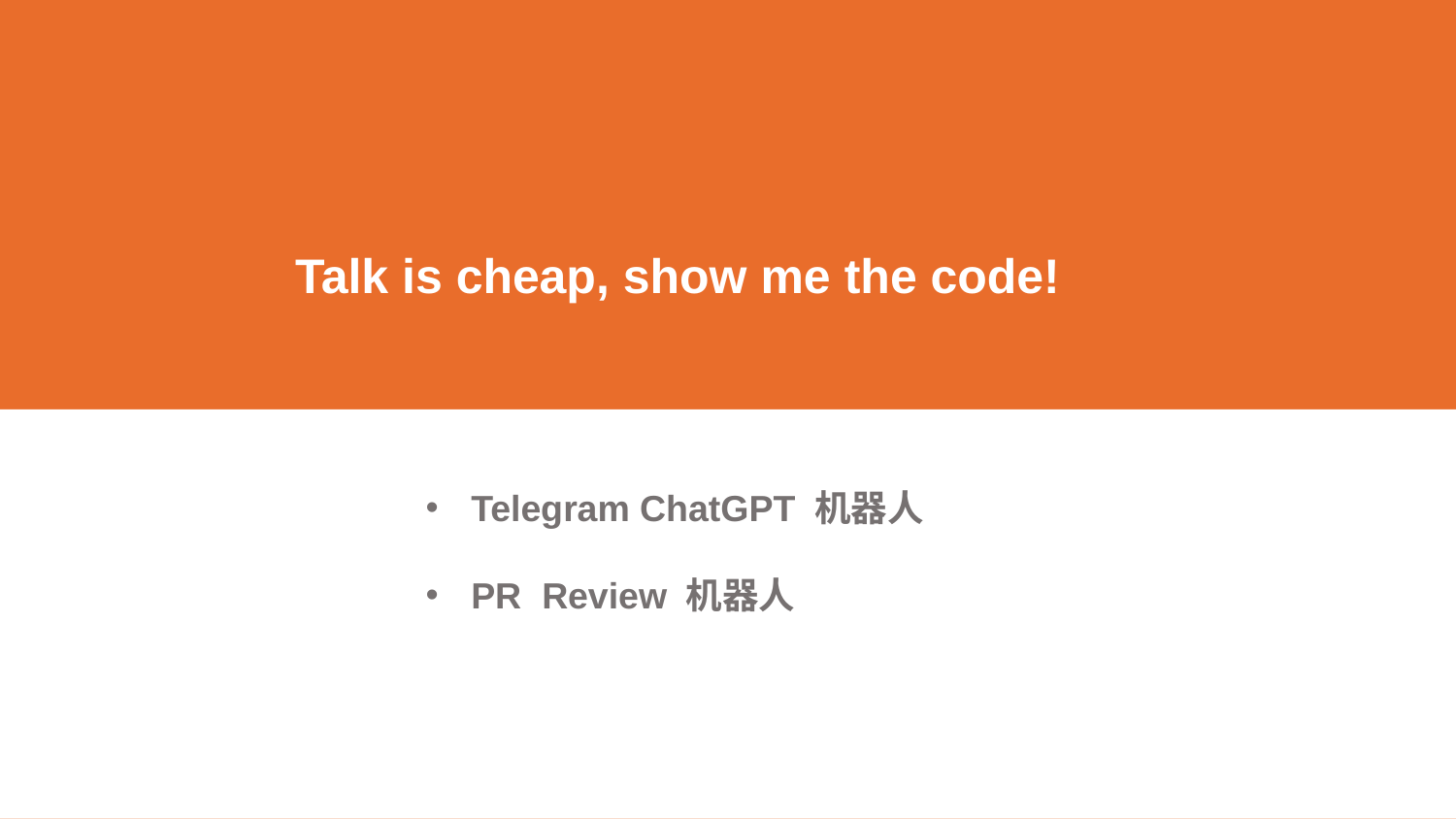

Talk is cheap, show me the code!

Telegram ChatGPT 机器人

PR  Review 机器人